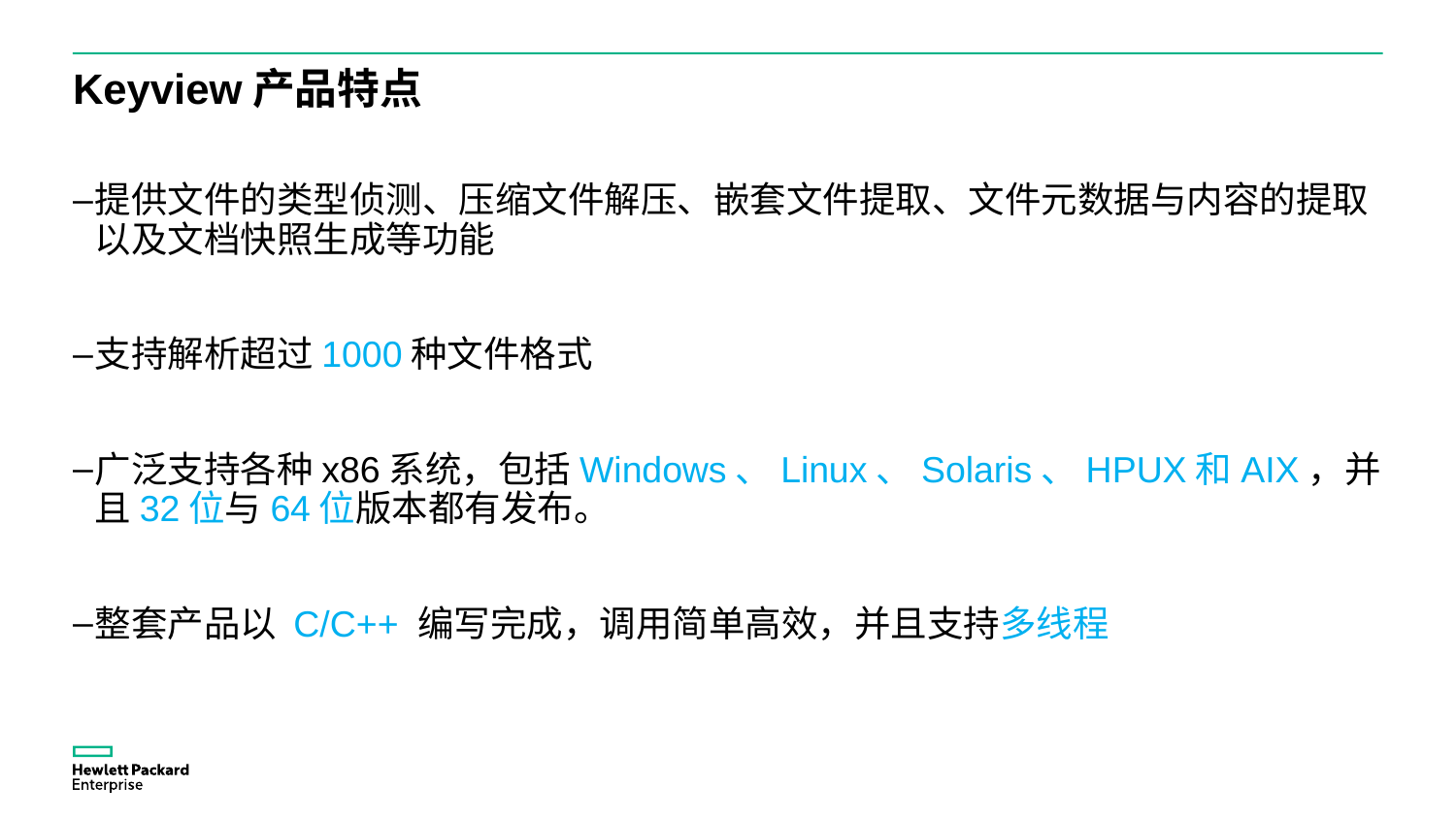

# Keyview产品特点
提供文件的类型侦测、压缩文件解压、嵌套文件提取、文件元数据与内容的提取以及文档快照生成等功能

支持解析超过1000种文件格式

广泛支持各种x86系统，包括Windows、Linux、Solaris、HPUX和AIX，并且32位与64位版本都有发布。

整套产品以 C/C++ 编写完成，调用简单高效，并且支持多线程